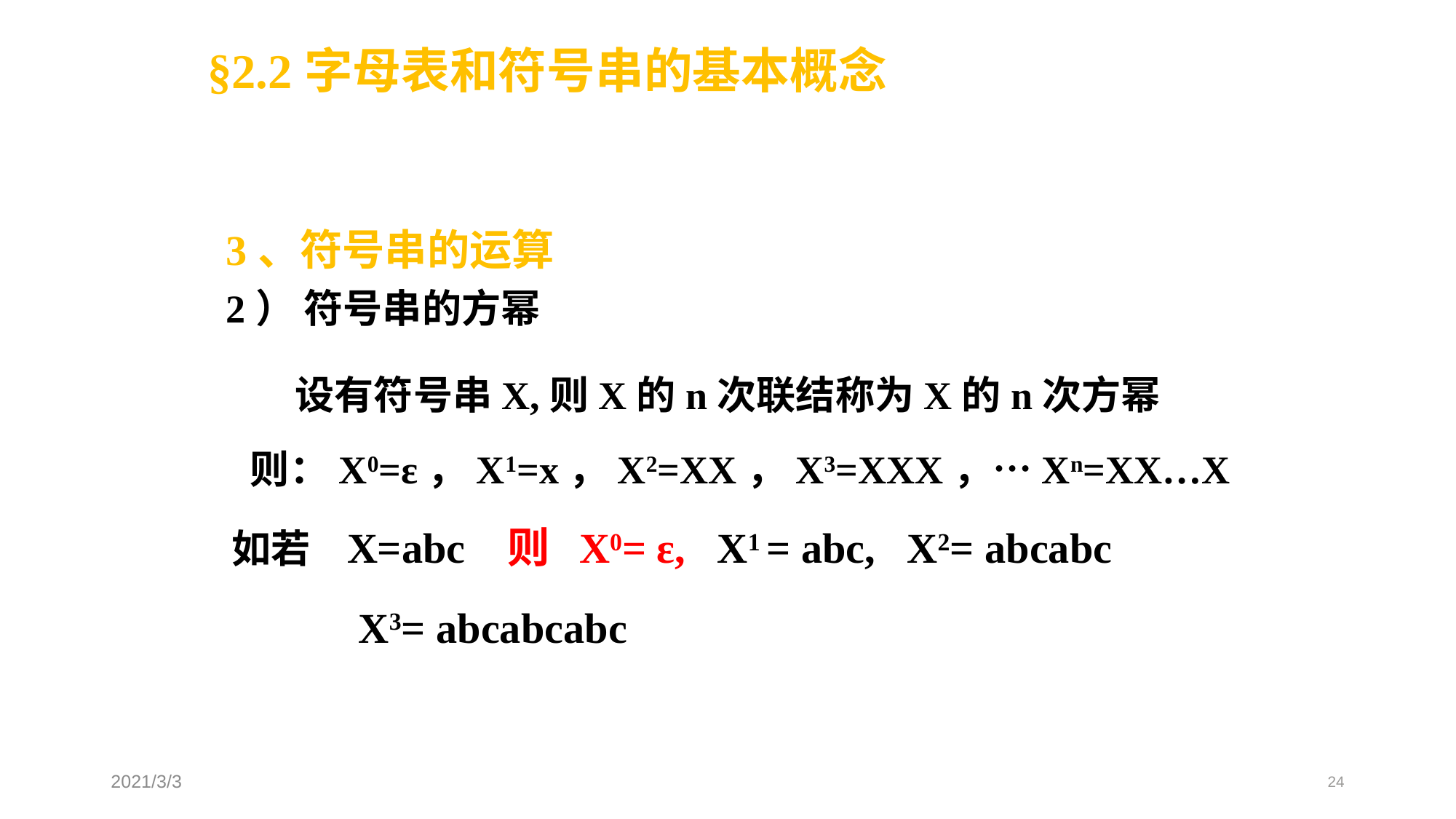

§2.2字母表和符号串的基本概念

3、符号串的运算
2） 符号串的方幂
      设有符号串X,则X的n次联结称为X的n次方幂
 则：X0=ε，X1=x，X2=XX，X3=XXX，…Xn=XX…X
如若   X=abc   则  X0= ε,   X1 = abc,   X2= abcabc
            X3= abcabcabc

2021/3/3
24